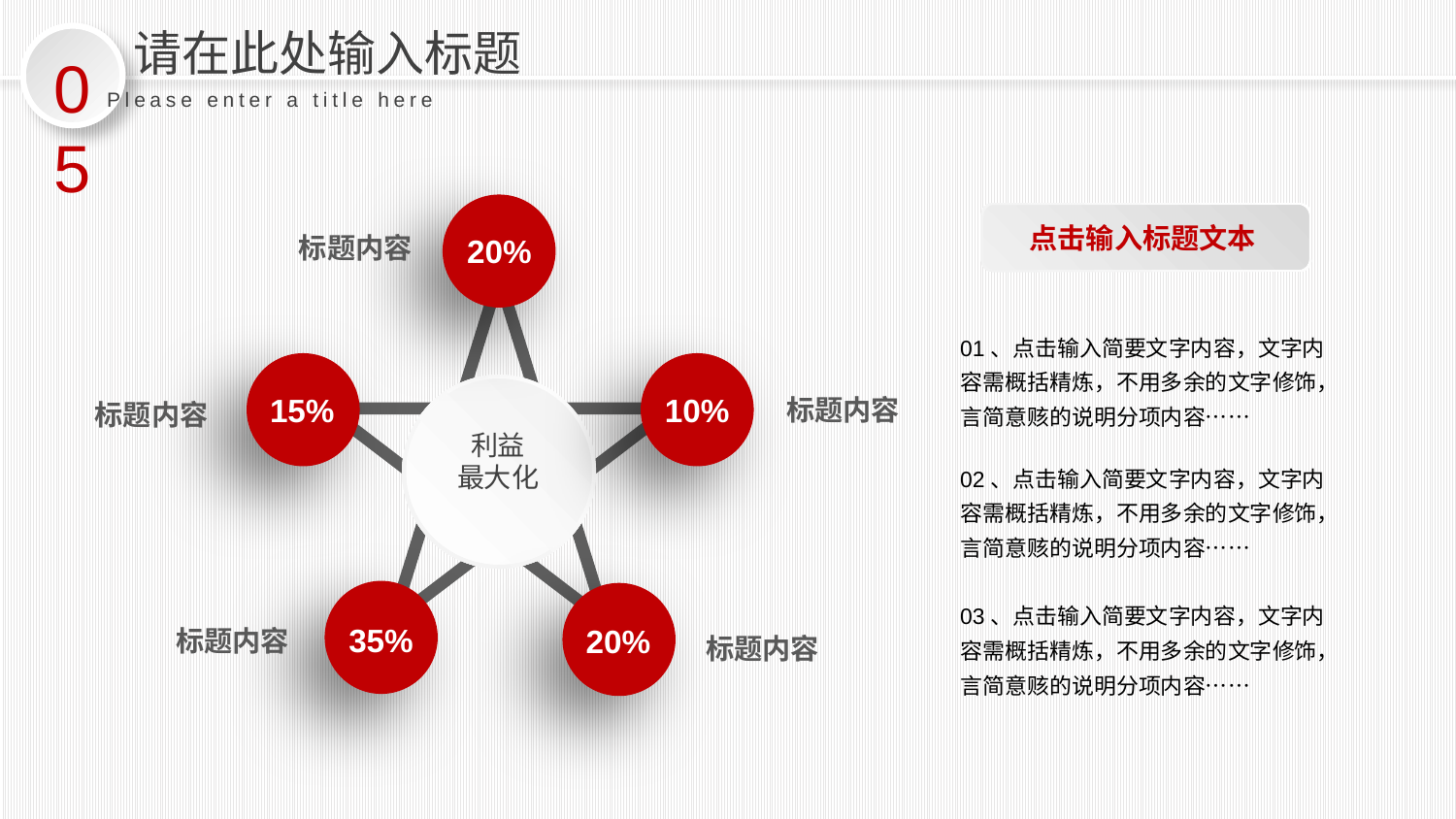

请在此处输入标题

05
Please enter a title here

点击输入标题文本
标题内容
20%

01、点击输入简要文字内容，文字内容需概括精炼，不用多余的文字修饰，言简意赅的说明分项内容……

利益
最大化
标题内容
标题内容
15%
10%
02、点击输入简要文字内容，文字内容需概括精炼，不用多余的文字修饰，言简意赅的说明分项内容……

03、点击输入简要文字内容，文字内容需概括精炼，不用多余的文字修饰，言简意赅的说明分项内容……
标题内容
35%
20%
标题内容